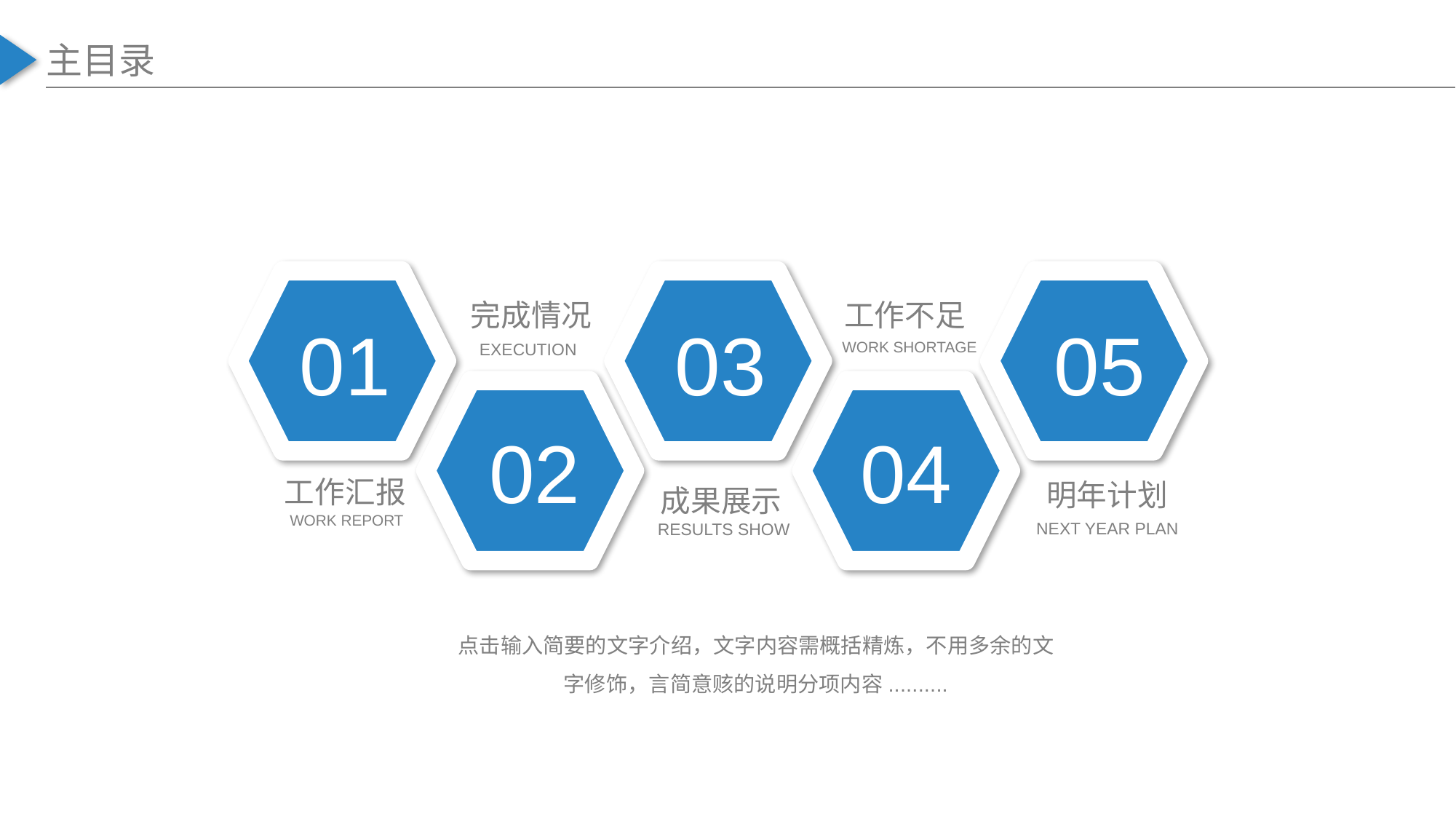

主目录

01

03

05
完成情况
工作不足
WORK SHORTAGE
EXECUTION

02

04
工作汇报
明年计划
成果展示
WORK REPORT
NEXT YEAR PLAN
RESULTS SHOW
点击输入简要的文字介绍，文字内容需概括精炼，不用多余的文字修饰，言简意赅的说明分项内容..........